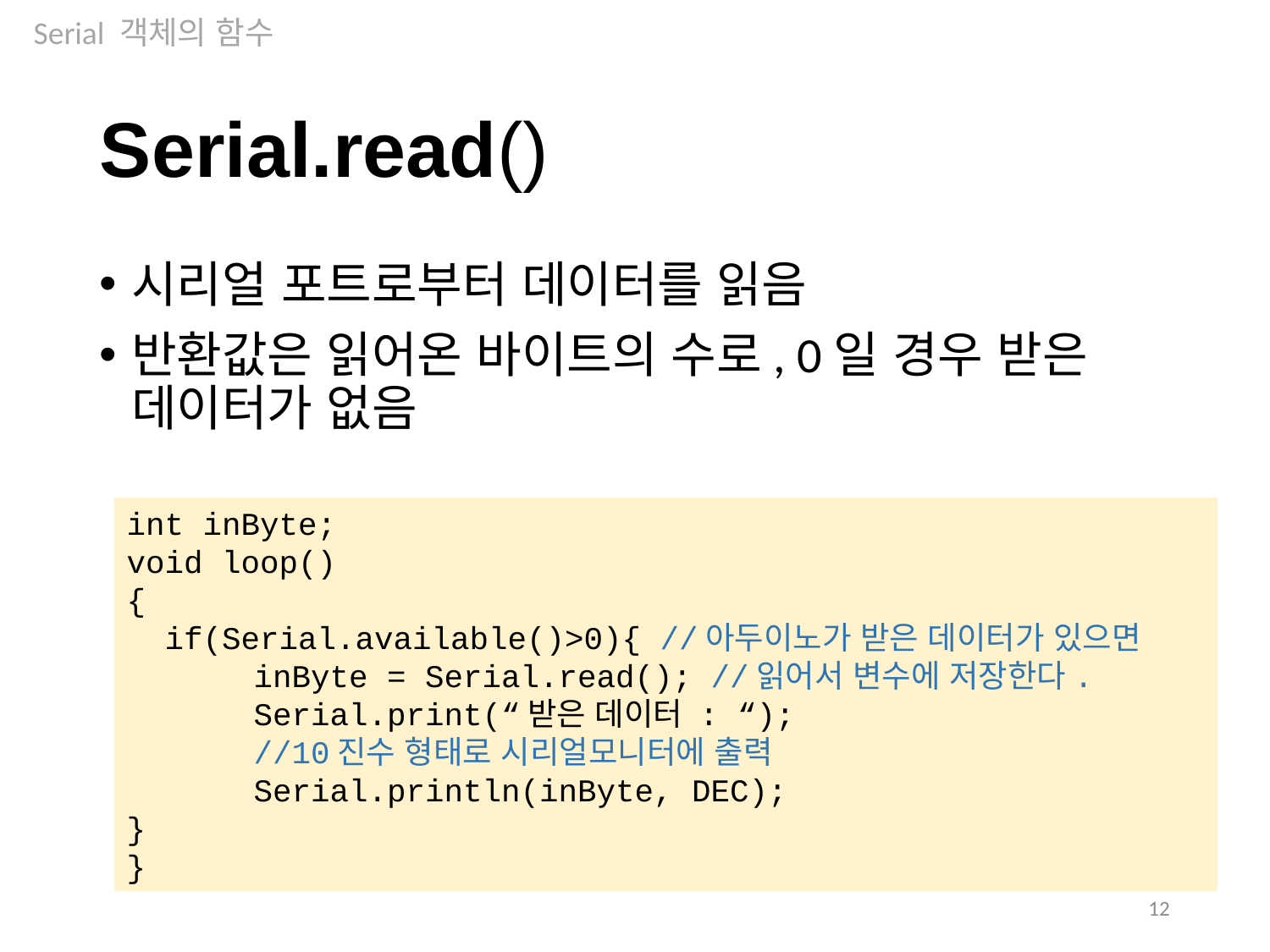

Serial 객체의 함수
Serial.read()
시리얼 포트로부터 데이터를 읽음
반환값은 읽어온 바이트의 수로, 0일 경우 받은 데이터가 없음
int inByte;
void loop()
{
  if(Serial.available()>0){ //아두이노가 받은 데이터가 있으면
	inByte = Serial.read(); //읽어서 변수에 저장한다.
	Serial.print(“받은 데이터 : “);
	//10진수 형태로 시리얼모니터에 출력
	Serial.println(inByte, DEC);
}
}
12